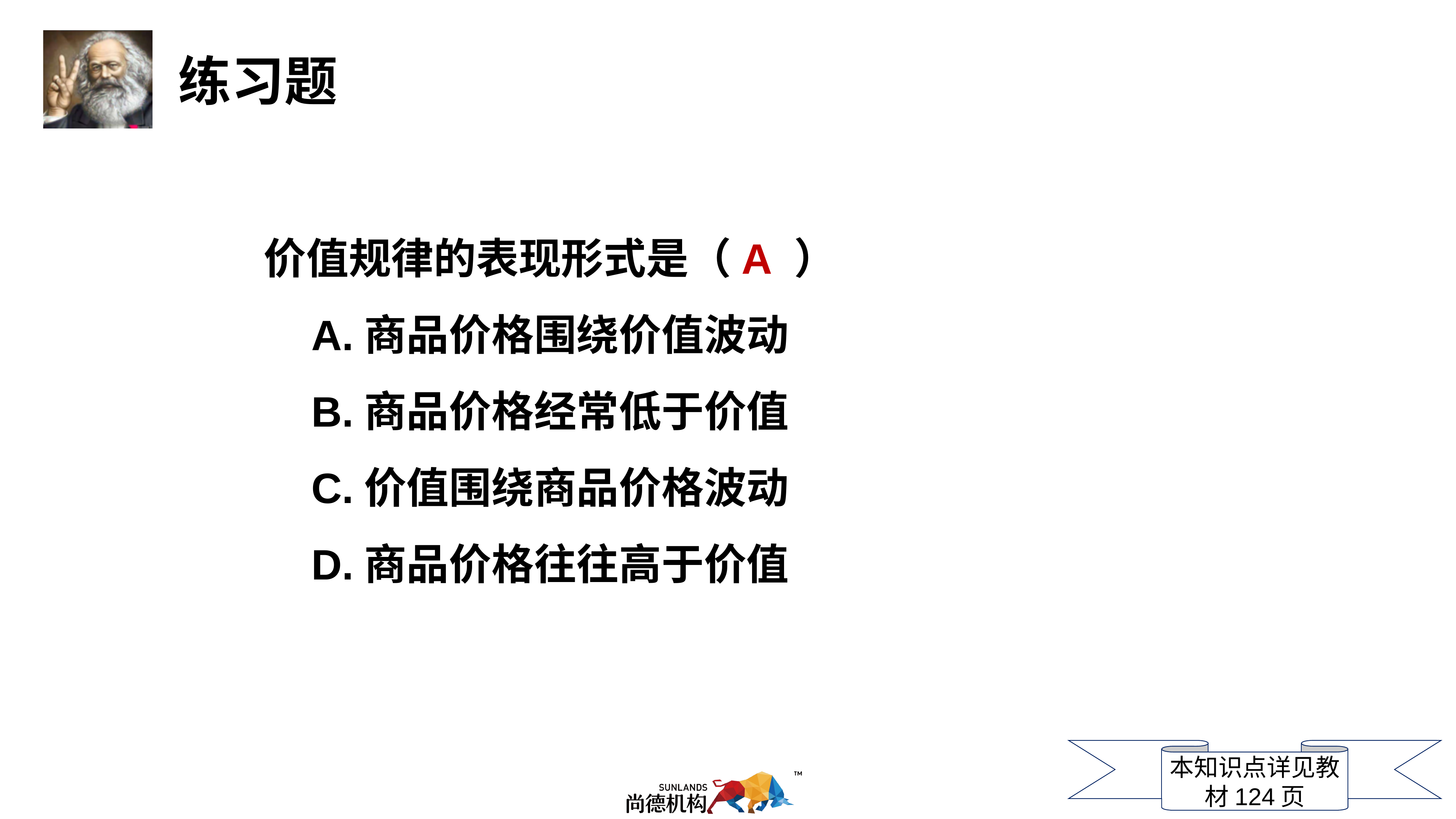

价值规律的表现形式是（A ）
A.商品价格围绕价值波动
B.商品价格经常低于价值
C.价值围绕商品价格波动
D.商品价格往往高于价值

本知识点详见教材124页